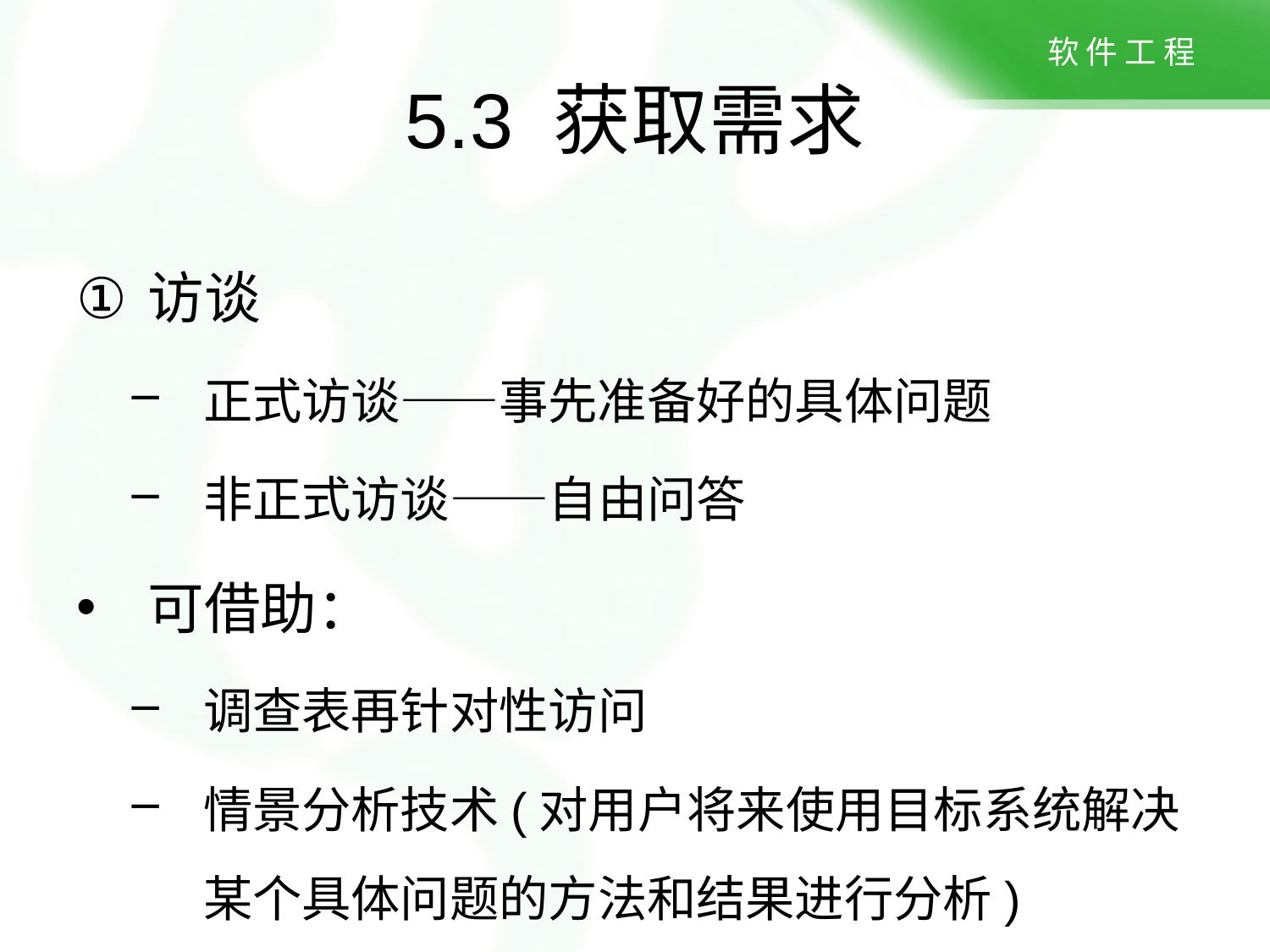

# 5.3 获取需求
访谈
正式访谈——事先准备好的具体问题
非正式访谈——自由问答
可借助：
调查表再针对性访问
情景分析技术(对用户将来使用目标系统解决某个具体问题的方法和结果进行分析)